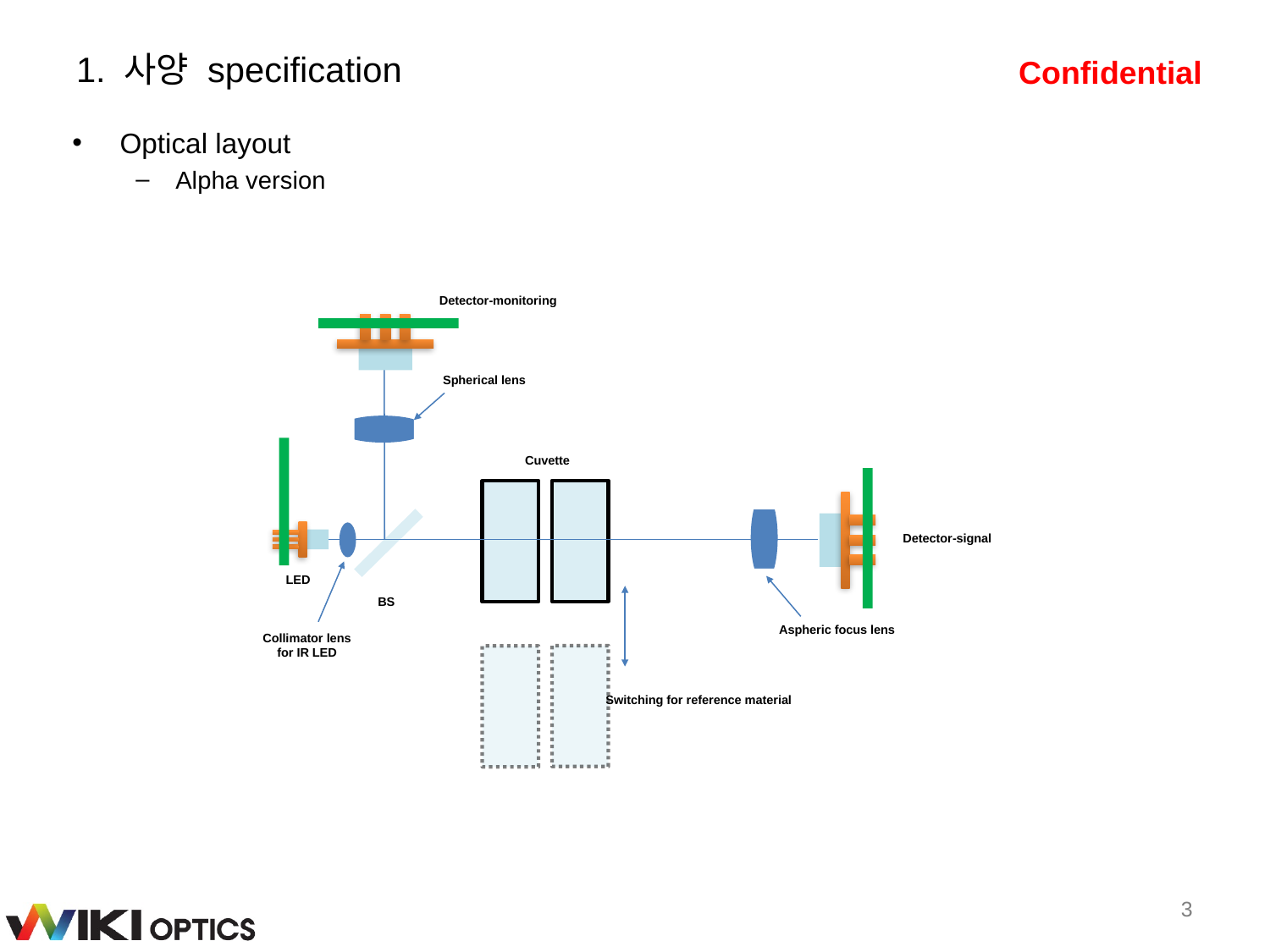

# 1. 사양 specification
Optical layout
Alpha version

Detector-monitoring

Spherical lens

Cuvette

Detector-signal

LED
BS
Aspheric focus lens
Collimator lens for IR LED

Switching for reference material
3